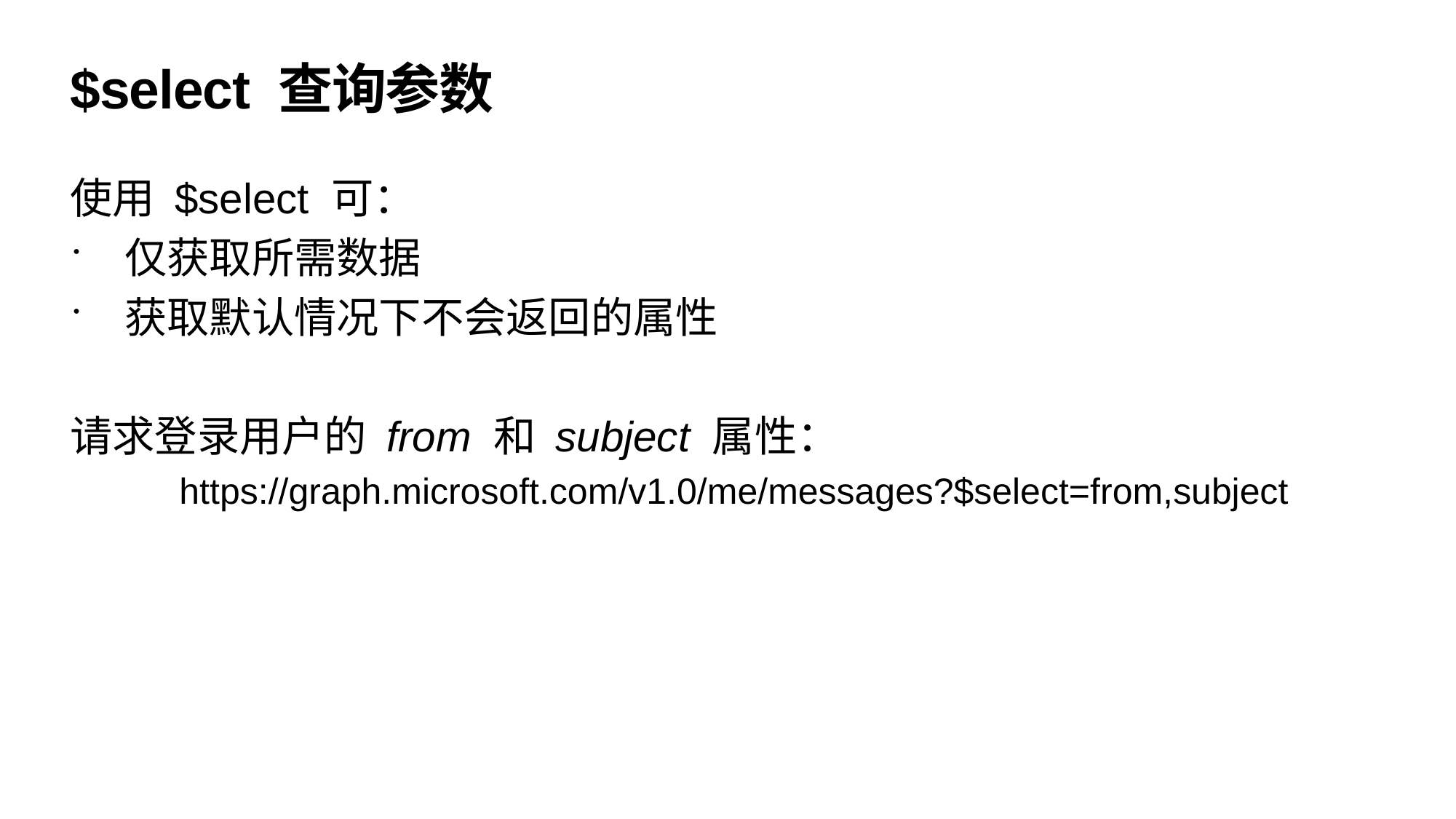

# $select 查询参数
使用 $select 可：
仅获取所需数据
获取默认情况下不会返回的属性

请求登录用户的 from 和 subject 属性：
	https://graph.microsoft.com/v1.0/me/messages?$select=from,subject